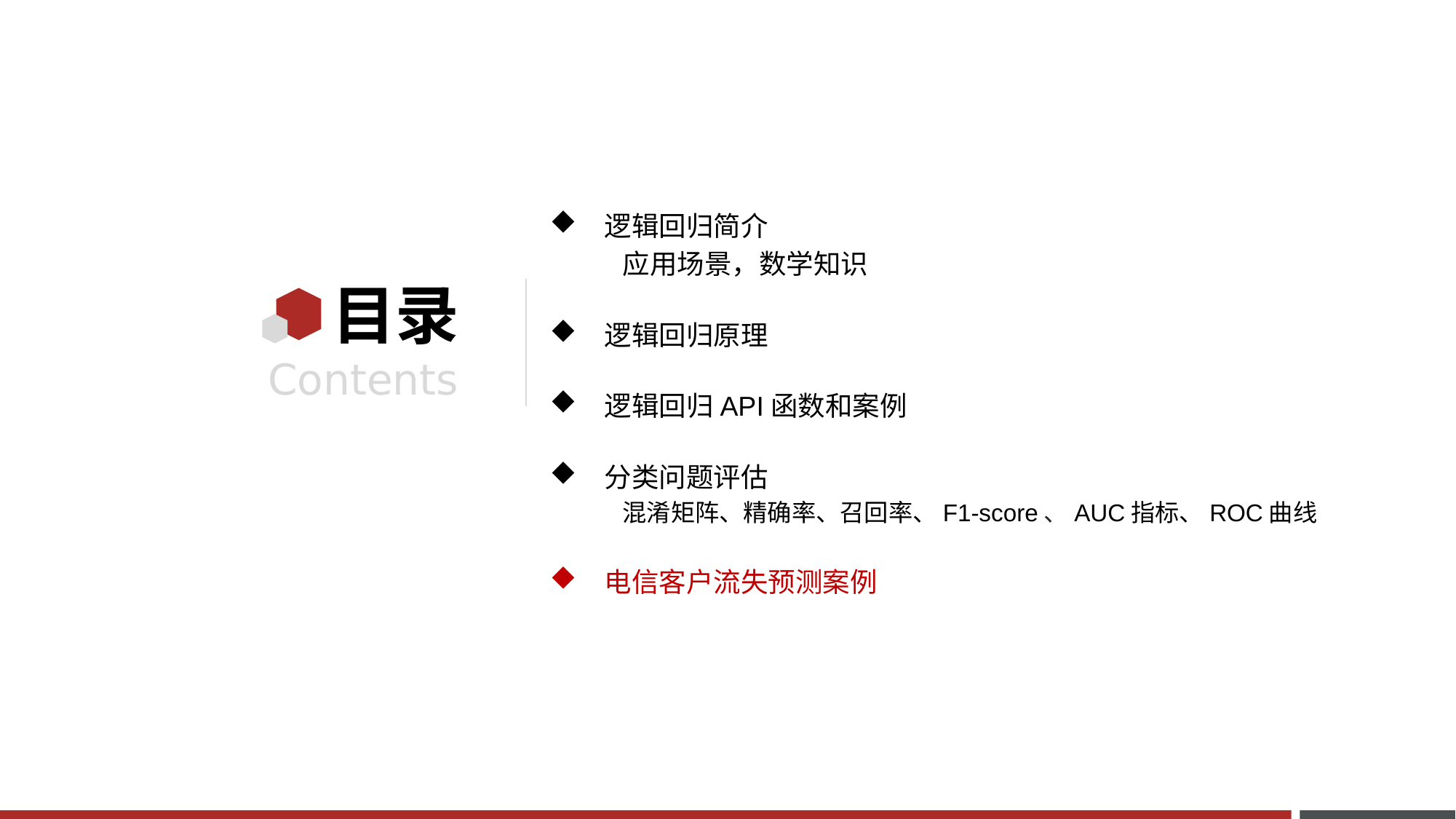

逻辑回归简介
应用场景，数学知识
逻辑回归原理
逻辑回归API函数和案例
分类问题评估
混淆矩阵、精确率、召回率、F1-score、AUC指标、ROC曲线
电信客户流失预测案例